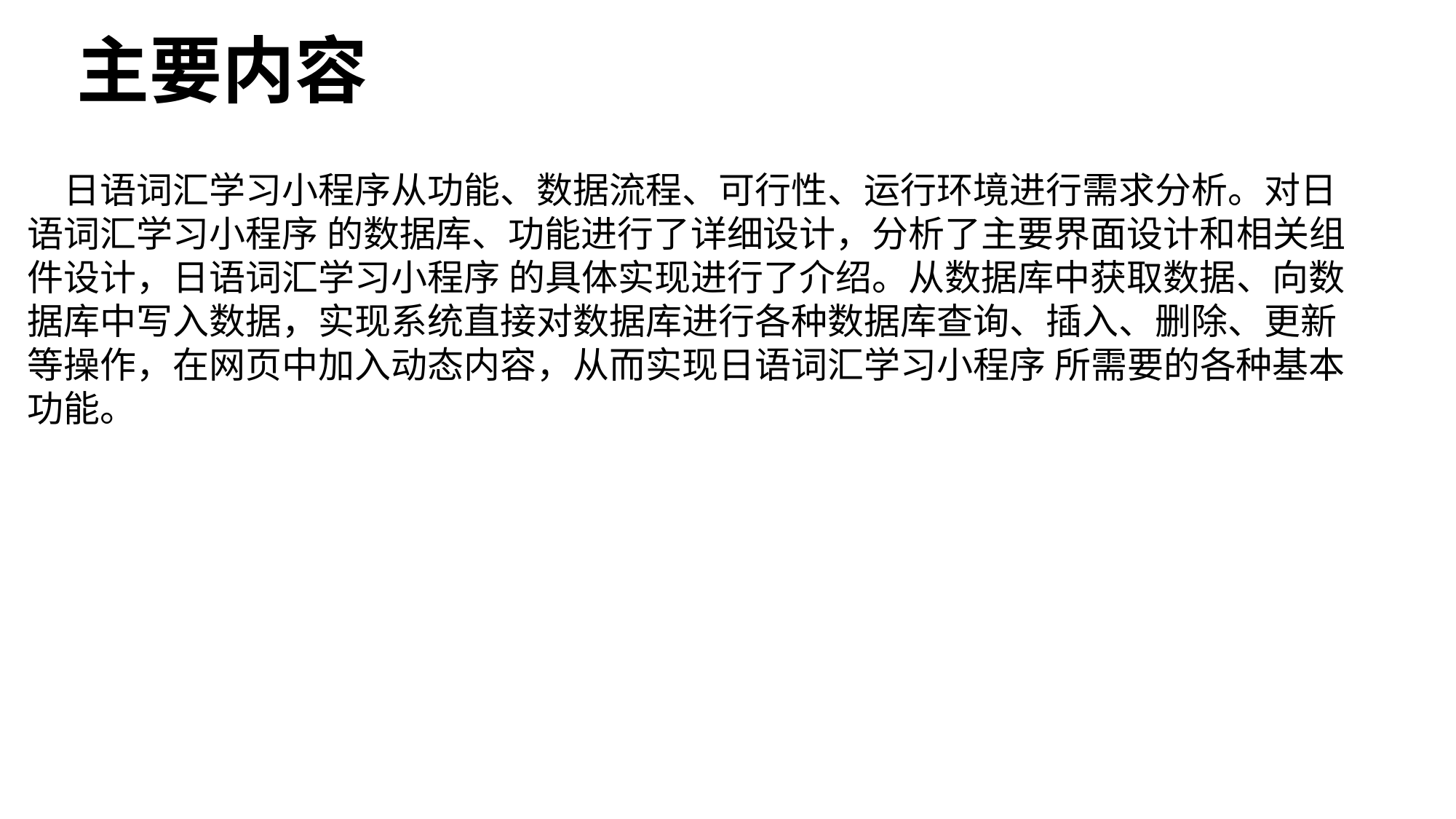

主要内容
日语词汇学习小程序从功能、数据流程、可行性、运行环境进行需求分析。对日语词汇学习小程序 的数据库、功能进行了详细设计，分析了主要界面设计和相关组件设计，日语词汇学习小程序 的具体实现进行了介绍。从数据库中获取数据、向数据库中写入数据，实现系统直接对数据库进行各种数据库查询、插入、删除、更新等操作，在网页中加入动态内容，从而实现日语词汇学习小程序 所需要的各种基本功能。